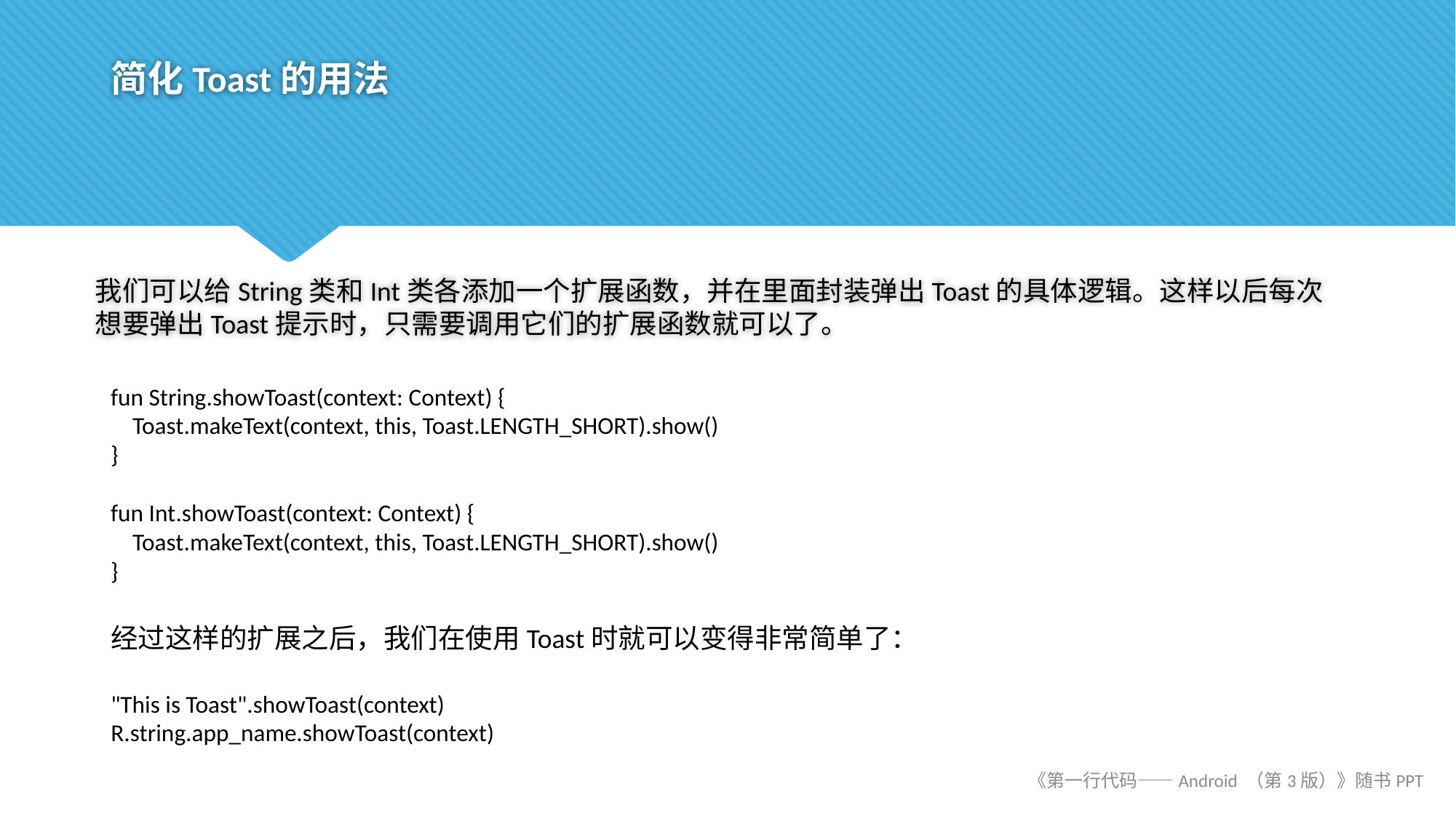

# 简化Toast的用法
我们可以给String类和Int类各添加一个扩展函数，并在里面封装弹出Toast的具体逻辑。这样以后每次想要弹出Toast提示时，只需要调用它们的扩展函数就可以了。
fun String.showToast(context: Context) {
    Toast.makeText(context, this, Toast.LENGTH_SHORT).show()
}

fun Int.showToast(context: Context) {
    Toast.makeText(context, this, Toast.LENGTH_SHORT).show()
}
经过这样的扩展之后，我们在使用Toast时就可以变得非常简单了：
"This is Toast".showToast(context)
R.string.app_name.showToast(context)